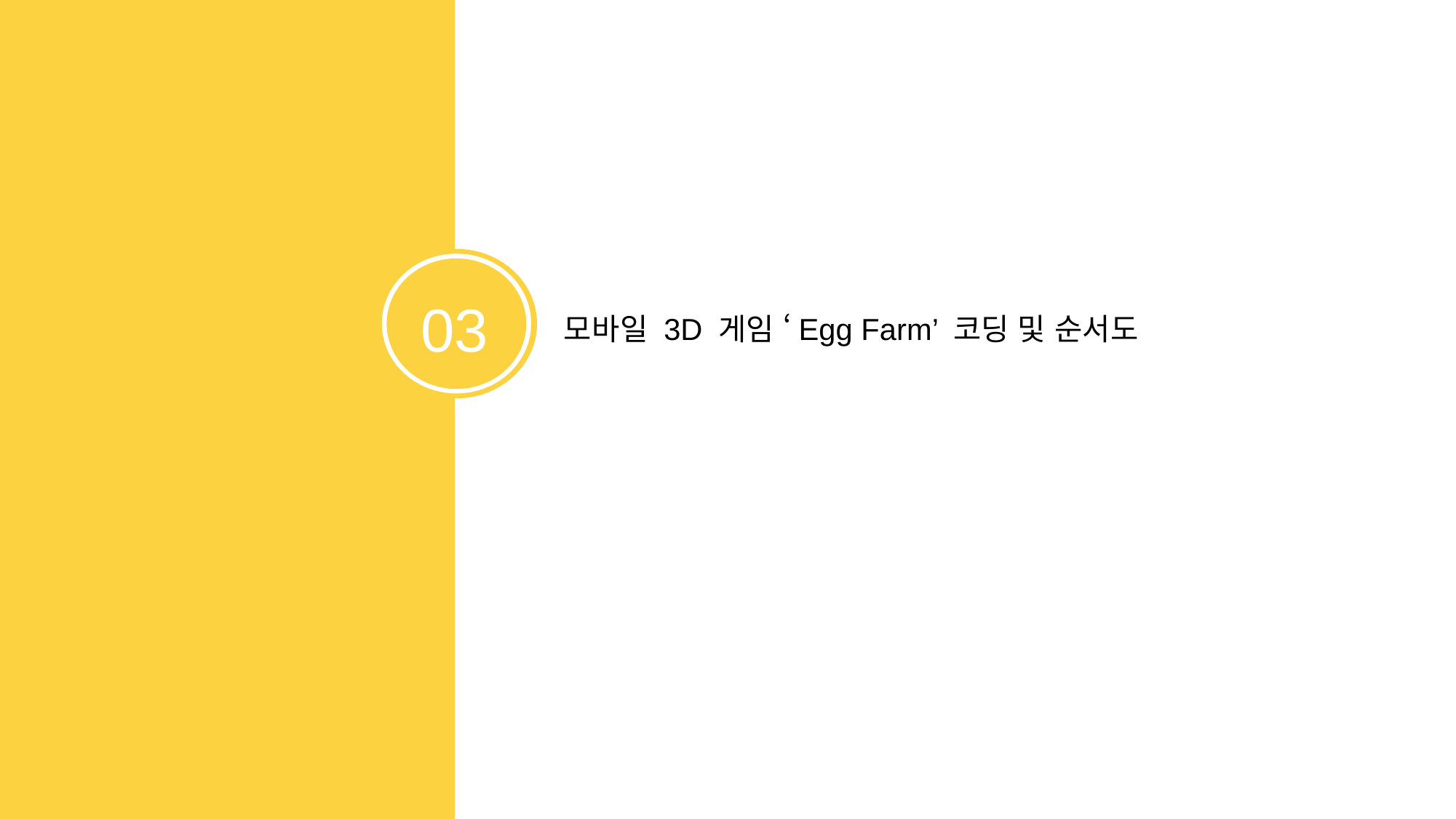

03
모바일 3D 게임 ‘Egg Farm’ 코딩 및 순서도